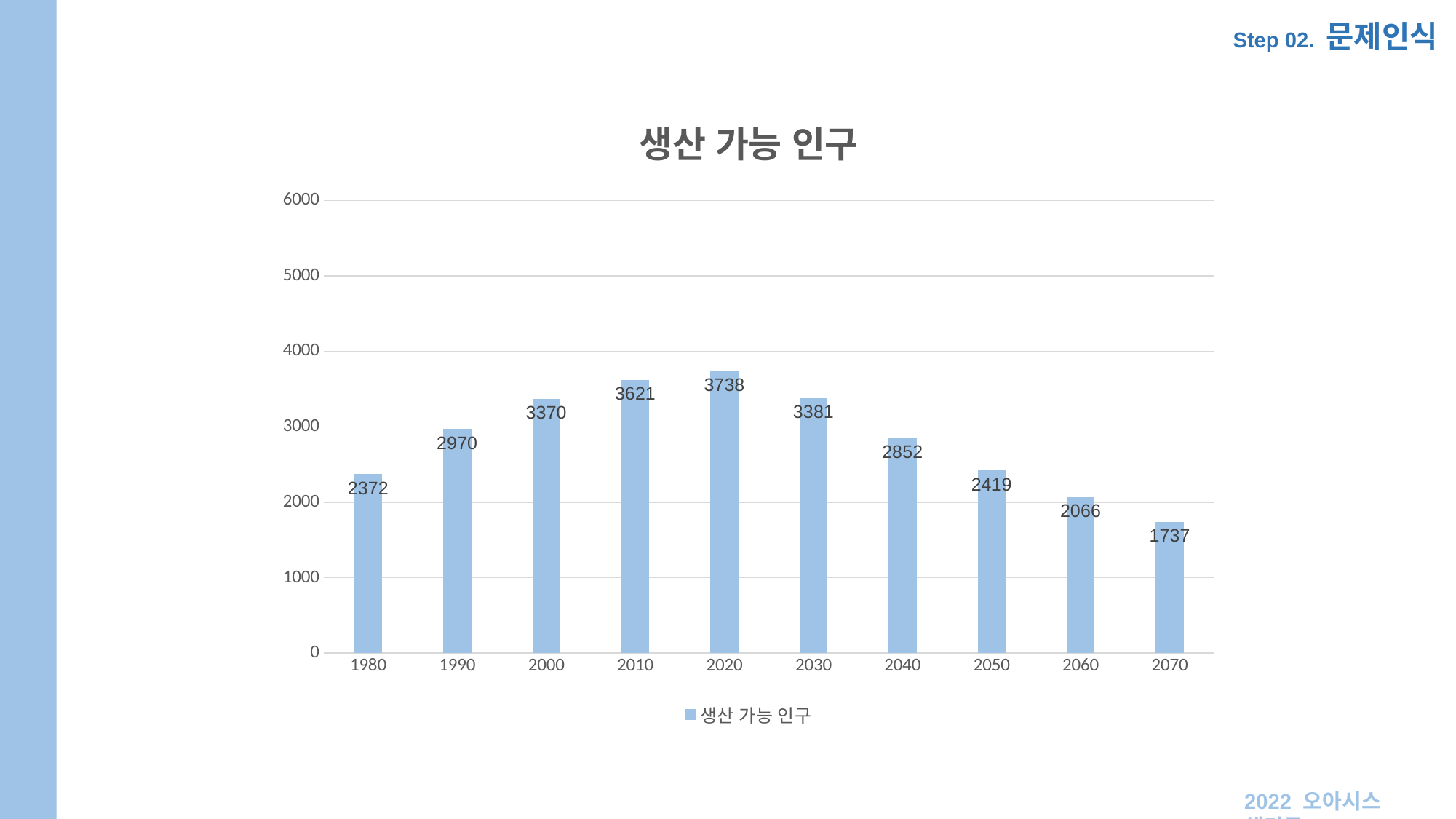

Step 02. 문제인식

### Chart: 생산 가능 인구

| Category | 생산 가능 인구 |
|---|---|
| 1980 | 2372.0 |
| 1990 | 2970.0 |
| 2000 | 3370.0 |
| 2010 | 3621.0 |
| 2020 | 3738.0 |
| 2030 | 3381.0 |
| 2040 | 2852.0 |
| 2050 | 2419.0 |
| 2060 | 2066.0 |
| 2070 | 1737.0 |
2022 오아시스 해커톤